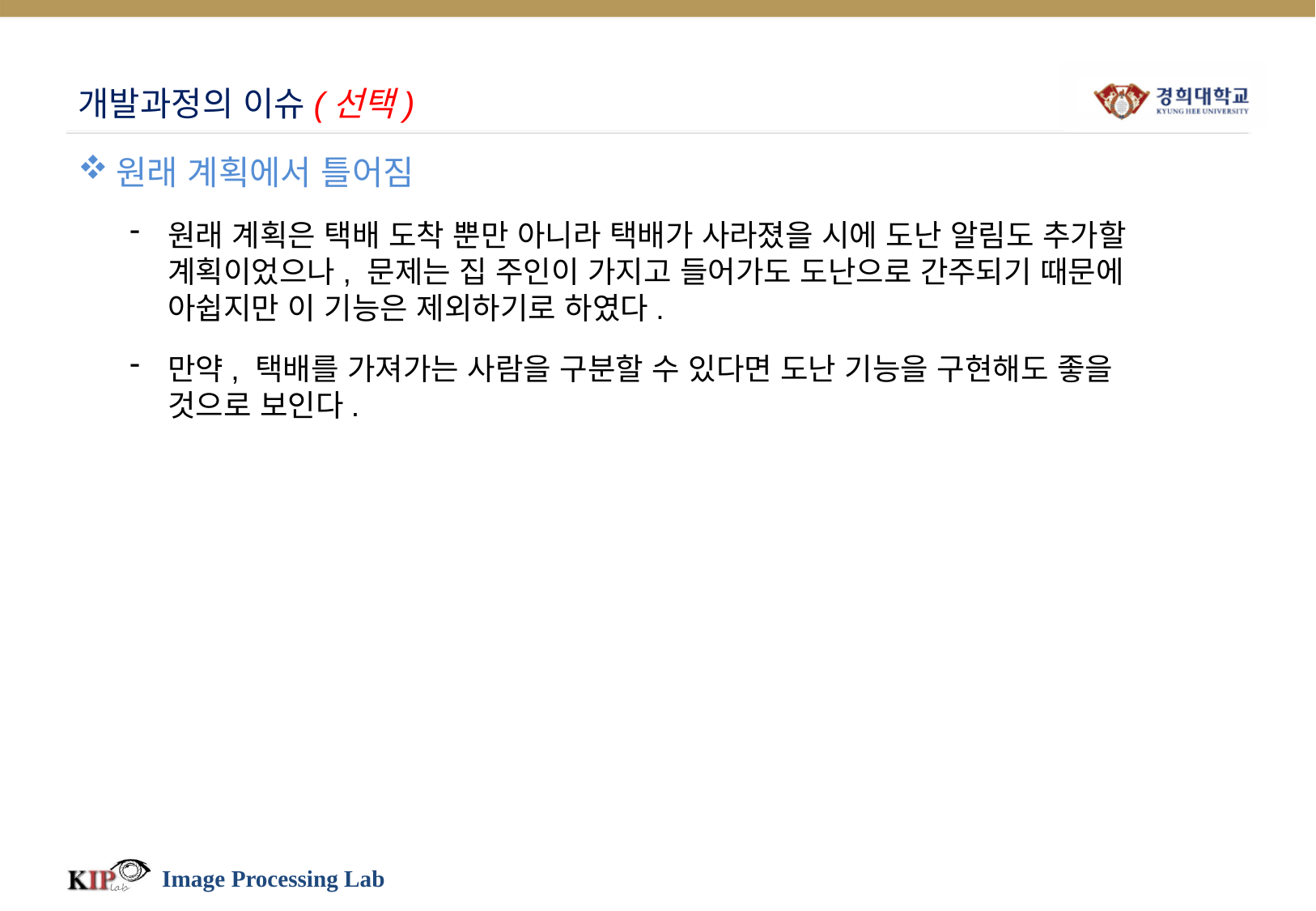

# 개발과정의 이슈(선택)
원래 계획에서 틀어짐
원래 계획은 택배 도착 뿐만 아니라 택배가 사라졌을 시에 도난 알림도 추가할 계획이었으나, 문제는 집 주인이 가지고 들어가도 도난으로 간주되기 때문에 아쉽지만 이 기능은 제외하기로 하였다.
만약, 택배를 가져가는 사람을 구분할 수 있다면 도난 기능을 구현해도 좋을 것으로 보인다.
Image Processing Lab